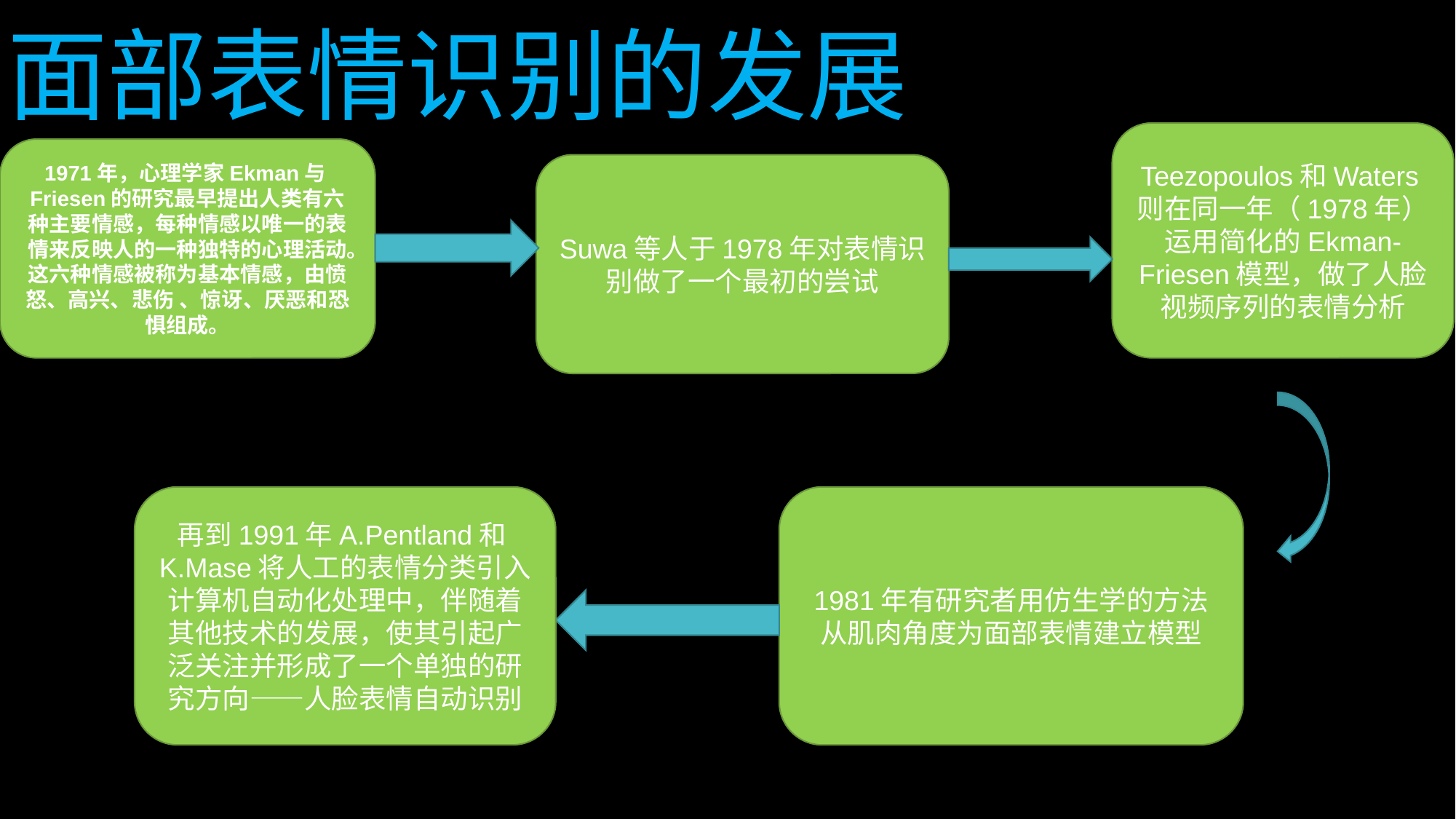

# 面部表情识别的发展
Teezopoulos和Waters则在同一年（1978年）运用简化的Ekman-Friesen模型，做了人脸视频序列的表情分析
1971年，心理学家Ekman与Friesen的研究最早提出人类有六种主要情感，每种情感以唯一的表情来反映人的一种独特的心理活动。这六种情感被称为基本情感，由愤怒、高兴、悲伤 、惊讶、厌恶和恐惧组成。
Suwa等人于1978年对表情识别做了一个最初的尝试

再到1991年A.Pentland和K.Mase将人工的表情分类引入计算机自动化处理中，伴随着其他技术的发展，使其引起广泛关注并形成了一个单独的研究方向——人脸表情自动识别
1981年有研究者用仿生学的方法从肌肉角度为面部表情建立模型